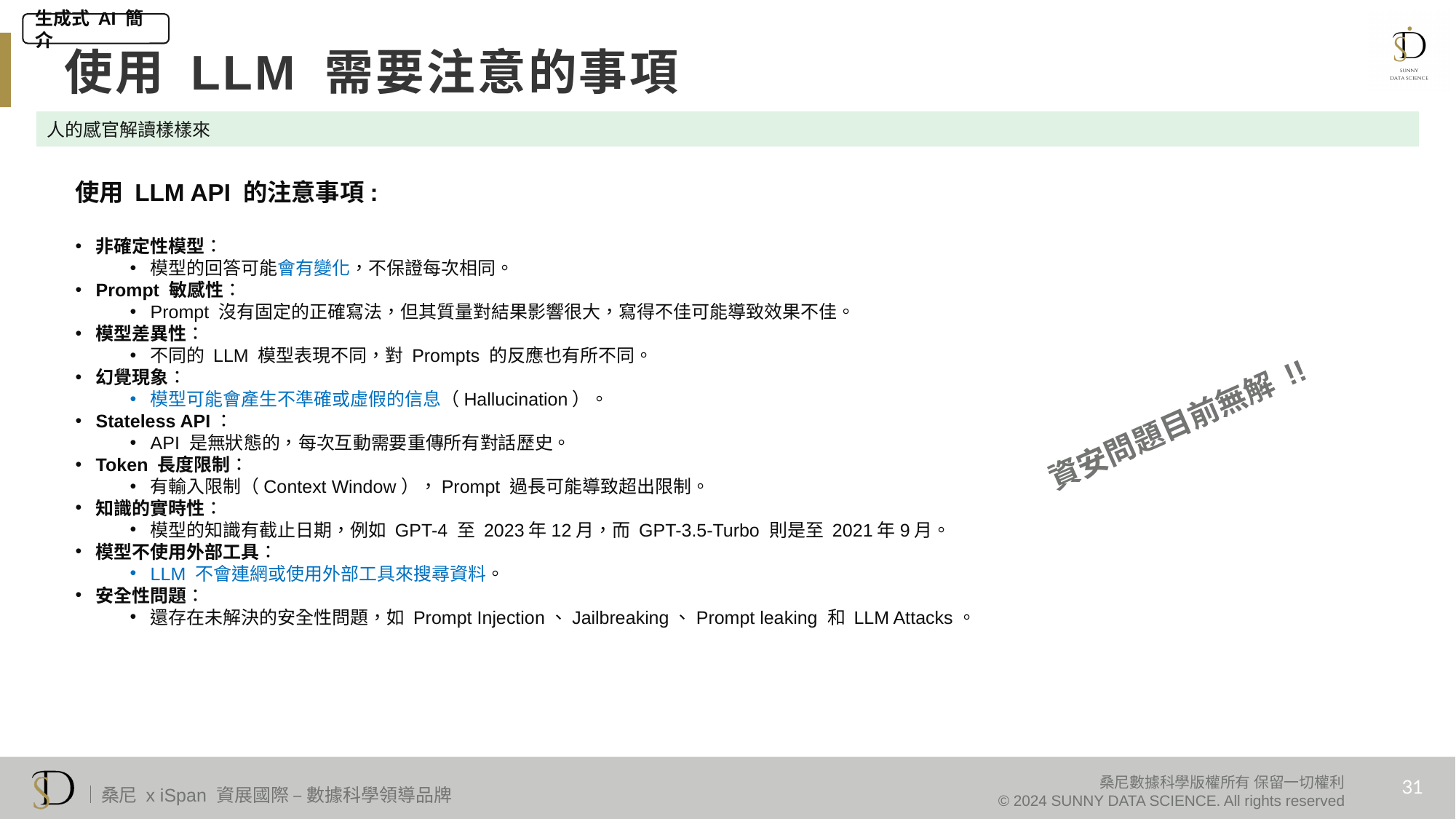

生成式 AI 簡介
使用 LLM 需要注意的事項
人的感官解讀樣樣來
使用 LLM API 的注意事項:

非確定性模型：
模型的回答可能會有變化，不保證每次相同。
Prompt 敏感性：
Prompt 沒有固定的正確寫法，但其質量對結果影響很大，寫得不佳可能導致效果不佳。
模型差異性：
不同的 LLM 模型表現不同，對 Prompts 的反應也有所不同。
幻覺現象：
模型可能會產生不準確或虛假的信息（Hallucination）。
Stateless API：
API 是無狀態的，每次互動需要重傳所有對話歷史。
Token 長度限制：
有輸入限制（Context Window），Prompt 過長可能導致超出限制。
知識的實時性：
模型的知識有截止日期，例如 GPT-4 至 2023年12月，而 GPT-3.5-Turbo 則是至 2021年9月。
模型不使用外部工具：
LLM 不會連網或使用外部工具來搜尋資料。
安全性問題：
還存在未解決的安全性問題，如 Prompt Injection、Jailbreaking、Prompt leaking 和 LLM Attacks。
資安問題目前無解 !!